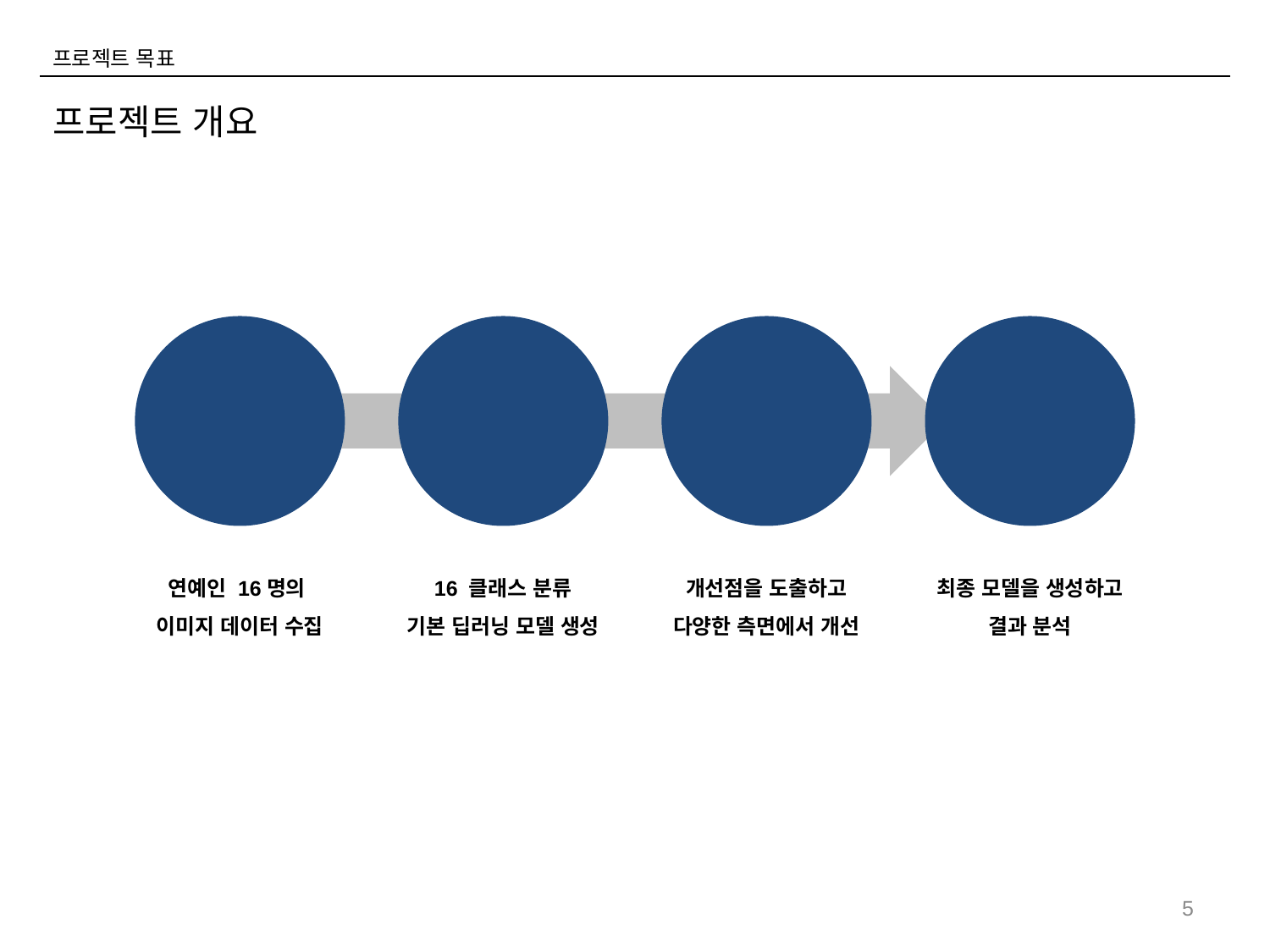

프로젝트 목표
프로젝트 개요
데이터 수집
기본
모델
모델
개선
결과
분석

연예인 16명의
이미지 데이터 수집
16 클래스 분류
기본 딥러닝 모델 생성
개선점을 도출하고
다양한 측면에서 개선
최종 모델을 생성하고
결과 분석
5